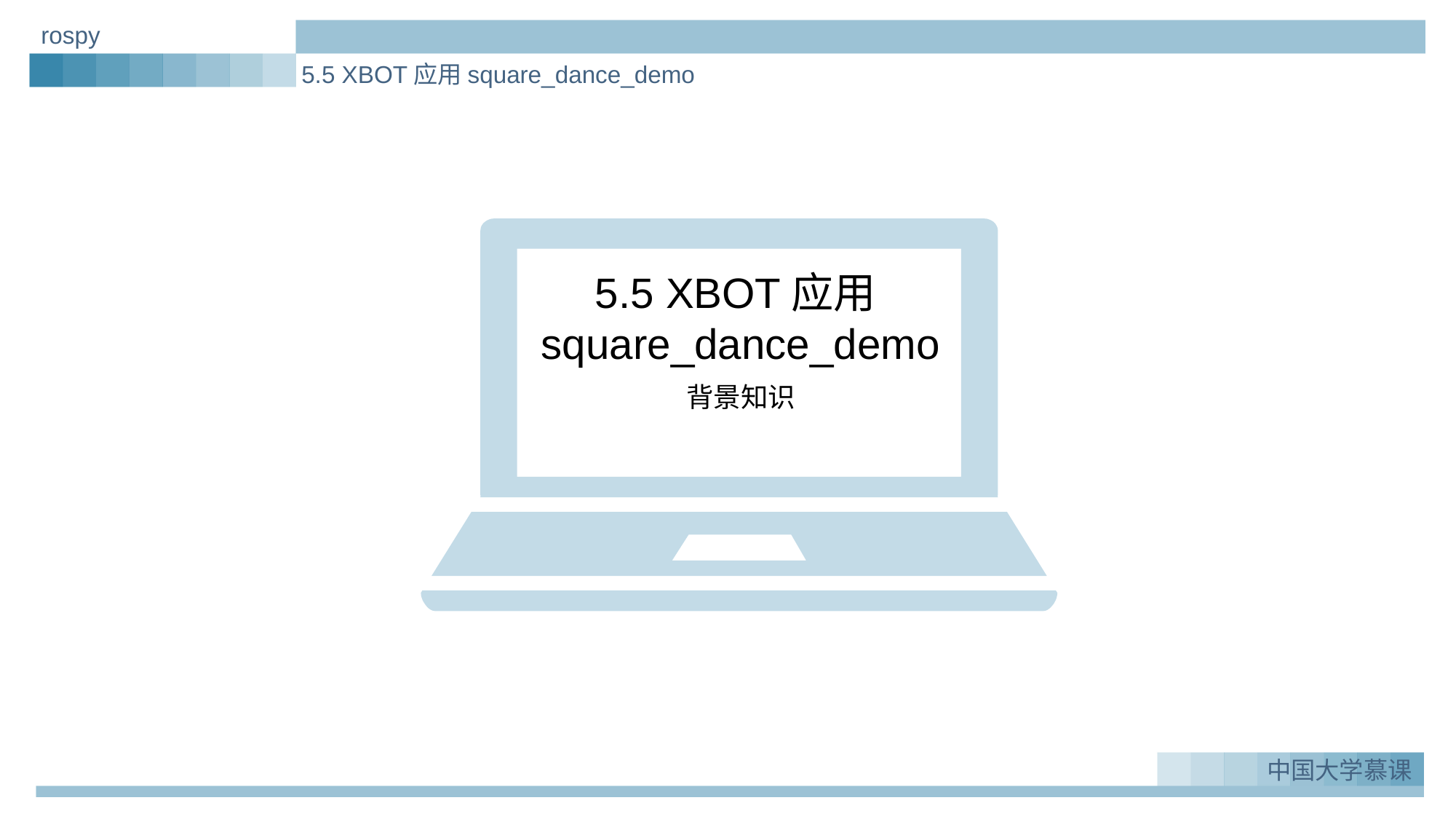

rospy
5.5 XBOT应用square_dance_demo

5.5 XBOT应用square_dance_demo
背景知识
中国大学慕课